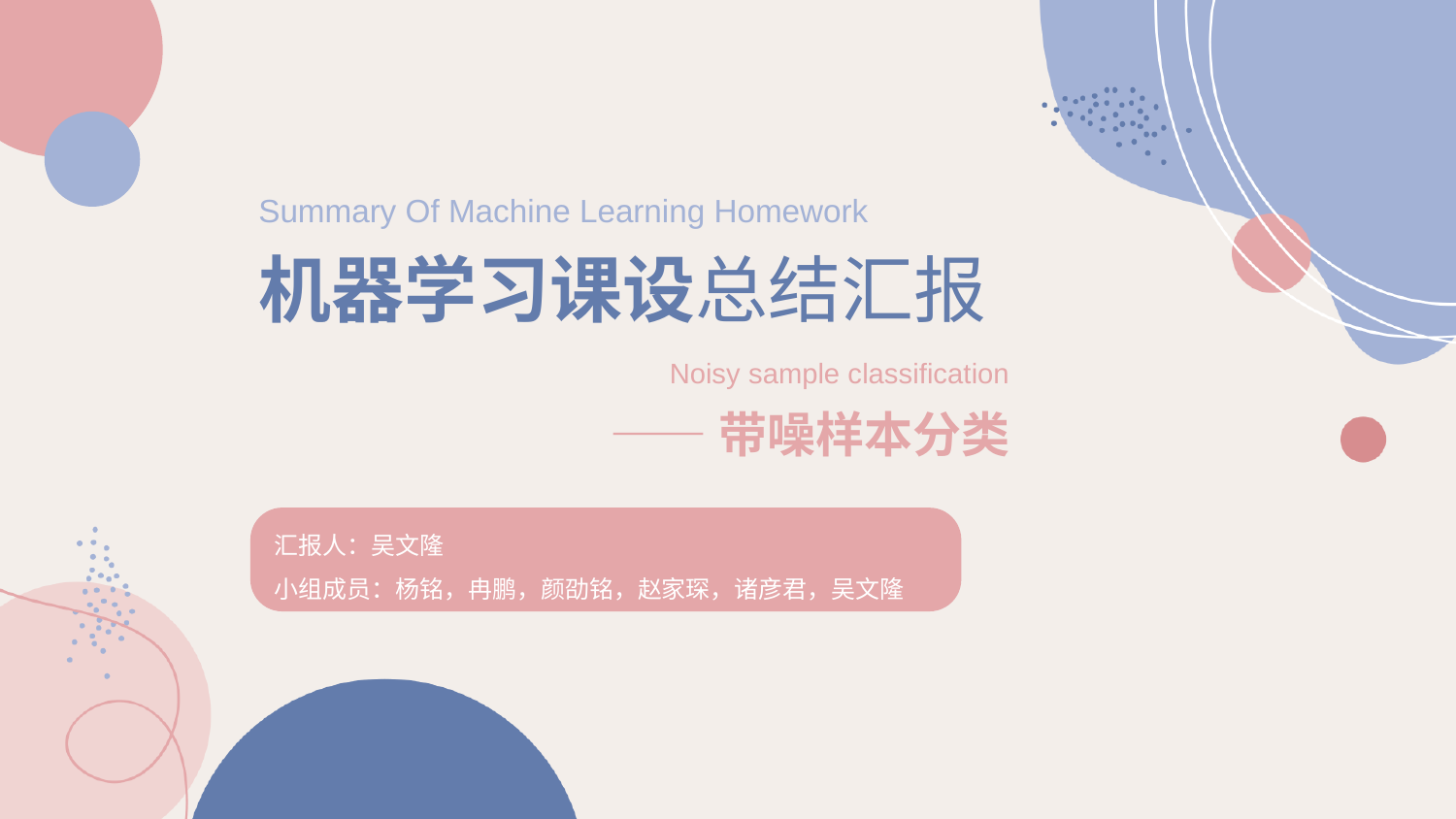

Summary Of Machine Learning Homework
机器学习课设总结汇报
Noisy sample classification
——带噪样本分类
汇报人：吴文隆
小组成员：杨铭，冉鹏，颜劭铭，赵家琛，诸彦君，吴文隆